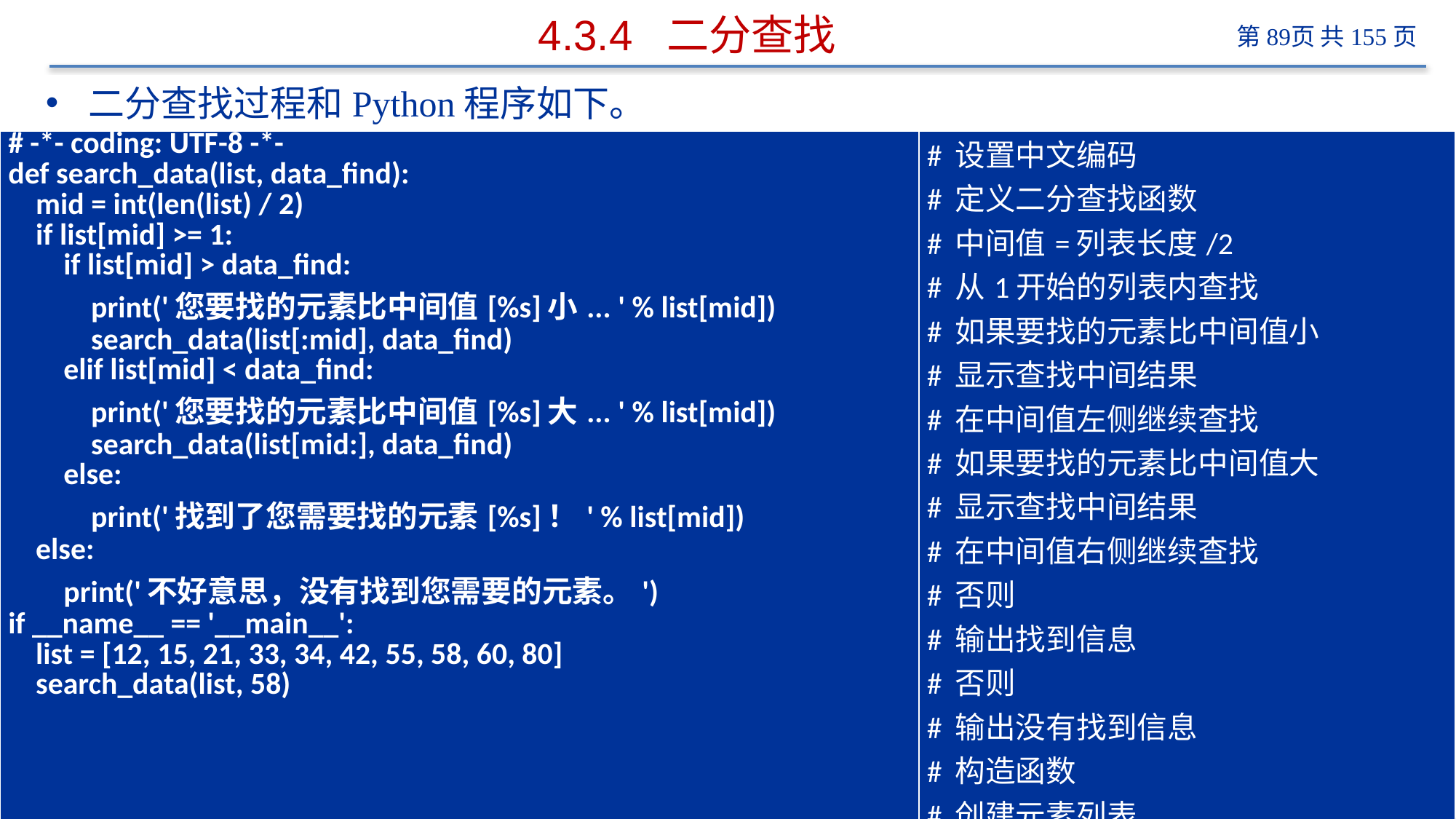

# 4.3.4  二分查找
二分查找过程和Python程序如下。
| # -\*- coding: UTF-8 -\*- def search\_data(list, data\_find): mid = int(len(list) / 2) if list[mid] >= 1: if list[mid] > data\_find: print('您要找的元素比中间值[%s]小... ' % list[mid]) search\_data(list[:mid], data\_find) elif list[mid] < data\_find: print('您要找的元素比中间值[%s]大... ' % list[mid]) search\_data(list[mid:], data\_find) else: print('找到了您需要找的元素[%s]！' % list[mid]) else: print('不好意思，没有找到您需要的元素。') if \_\_name\_\_ == '\_\_main\_\_': list = [12, 15, 21, 33, 34, 42, 55, 58, 60, 80] search\_data(list, 58) | # 设置中文编码 # 定义二分查找函数 # 中间值=列表长度/2 # 从1开始的列表内查找 # 如果要找的元素比中间值小 # 显示查找中间结果 # 在中间值左侧继续查找 # 如果要找的元素比中间值大 # 显示查找中间结果 # 在中间值右侧继续查找 # 否则 # 输出找到信息 # 否则 # 输出没有找到信息 # 构造函数 # 创建元素列表 # 调用函数查找58这个元素 |
| --- | --- |
| >>> 您要找的元素比中间值[42]大... 找到了您需要找的元素[58]！ | # 输出中间结果 # 输出最终结果 |